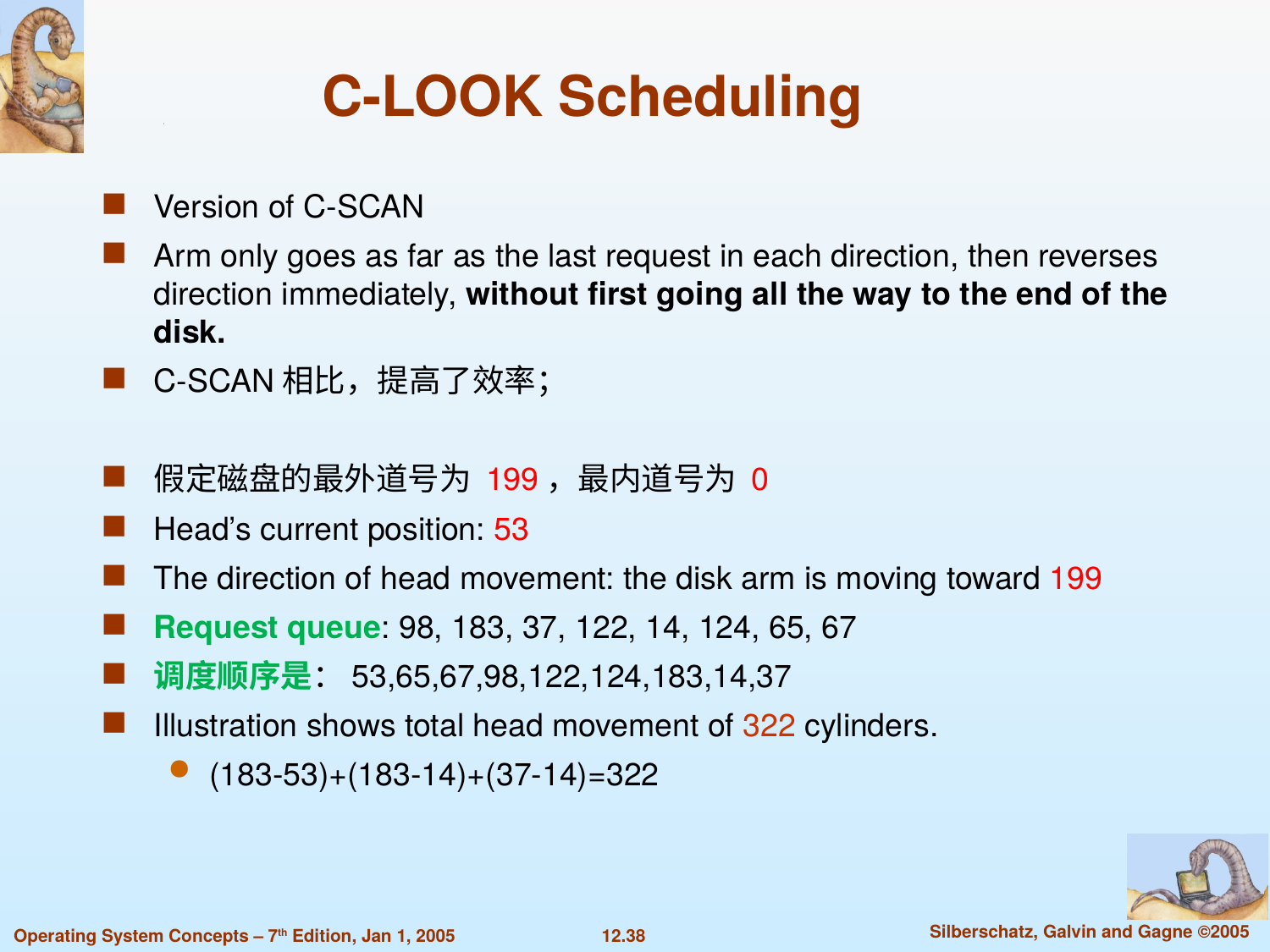

# C-LOOK Scheduling
Version of C-SCAN
Arm only goes as far as the last request in each direction, then reverses direction immediately, without first going all the way to the end of the disk.
C-SCAN相比，提高了效率；

假定磁盘的最外道号为 199，最内道号为 0
Head’s current position: 53
The direction of head movement: the disk arm is moving toward 199
Request queue: 98, 183, 37, 122, 14, 124, 65, 67
调度顺序是：53,65,67,98,122,124,183,14,37
Illustration shows total head movement of 322 cylinders.
(183-53)+(183-14)+(37-14)=322